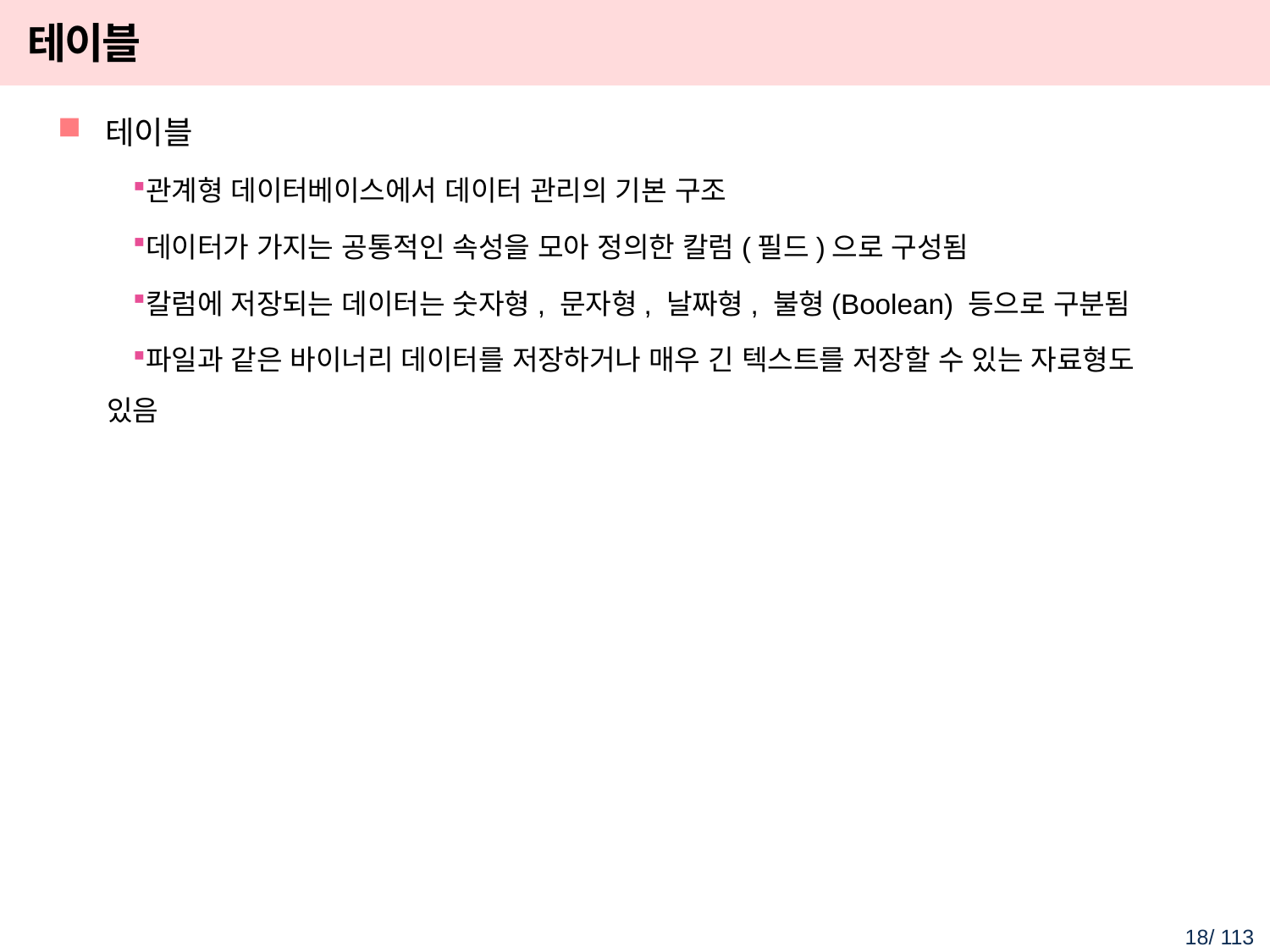

# 테이블
테이블
관계형 데이터베이스에서 데이터 관리의 기본 구조
데이터가 가지는 공통적인 속성을 모아 정의한 칼럼(필드)으로 구성됨
칼럼에 저장되는 데이터는 숫자형, 문자형, 날짜형, 불형(Boolean) 등으로 구분됨
파일과 같은 바이너리 데이터를 저장하거나 매우 긴 텍스트를 저장할 수 있는 자료형도 있음